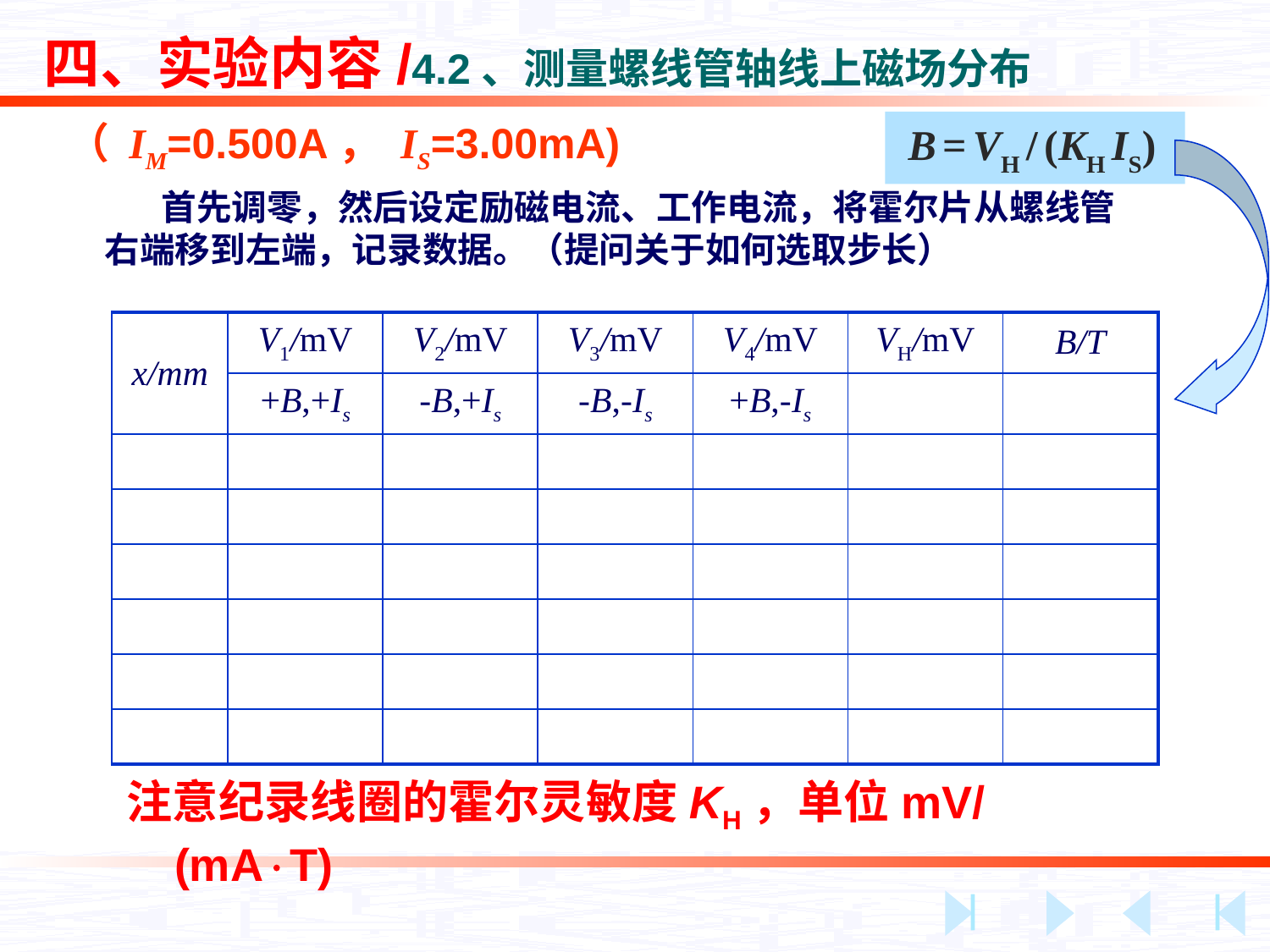

四、实验内容/4.2、测量螺线管轴线上磁场分布
 B = VH / (KH IS)
（ IM=0.500A， IS=3.00mA)

      首先调零，然后设定励磁电流、工作电流，将霍尔片从螺线管右端移到左端，记录数据。（提问关于如何选取步长）
| x/mm | V1/mV | V2/mV | V3/mV | V4/mV | VH/mV | B/T |
| --- | --- | --- | --- | --- | --- | --- |
|  | +B,+Is | -B,+Is | -B,-Is | +B,-Is |  |  |
|  |  |  |  |  |  |  |
|  |  |  |  |  |  |  |
|  |  |  |  |  |  |  |
|  |  |  |  |  |  |  |
|  |  |  |  |  |  |  |
|  |  |  |  |  |  |  |
注意纪录线圈的霍尔灵敏度KH，单位mV/ (mA⋅T)